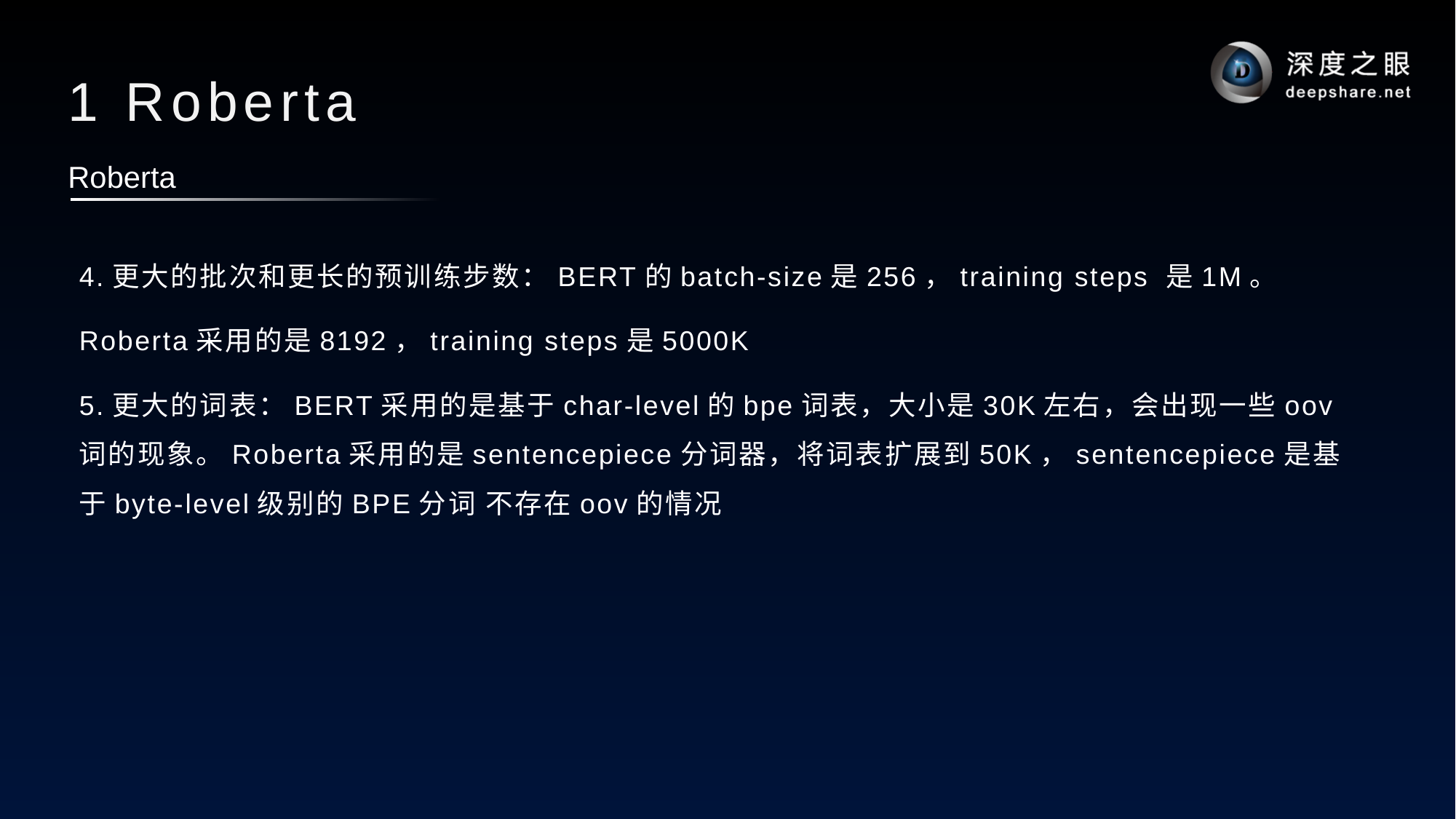

# 1 Roberta
Roberta
4.更大的批次和更长的预训练步数：BERT的batch-size是256，training steps 是1M。
Roberta采用的是8192，training steps是5000K
5.更大的词表：BERT采用的是基于char-level的bpe词表，大小是30K左右，会出现一些oov词的现象。Roberta采用的是sentencepiece分词器，将词表扩展到50K，sentencepiece是基于byte-level级别的BPE分词 不存在oov的情况